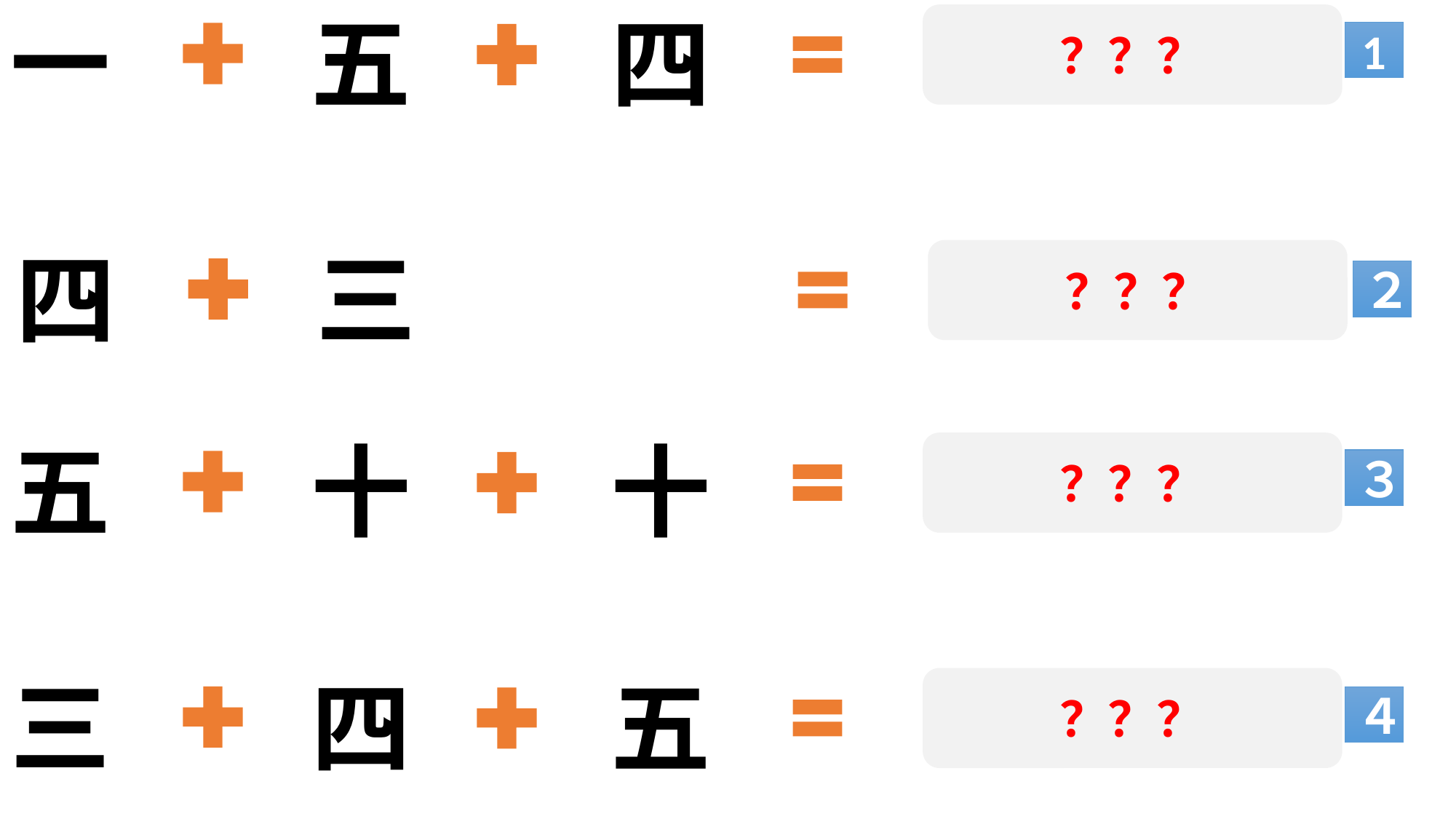

一　　五　　四
？？？

1

四　　三
？？？

２
五　　十　　十
？？？

３

三　　四　　五
？？？

４